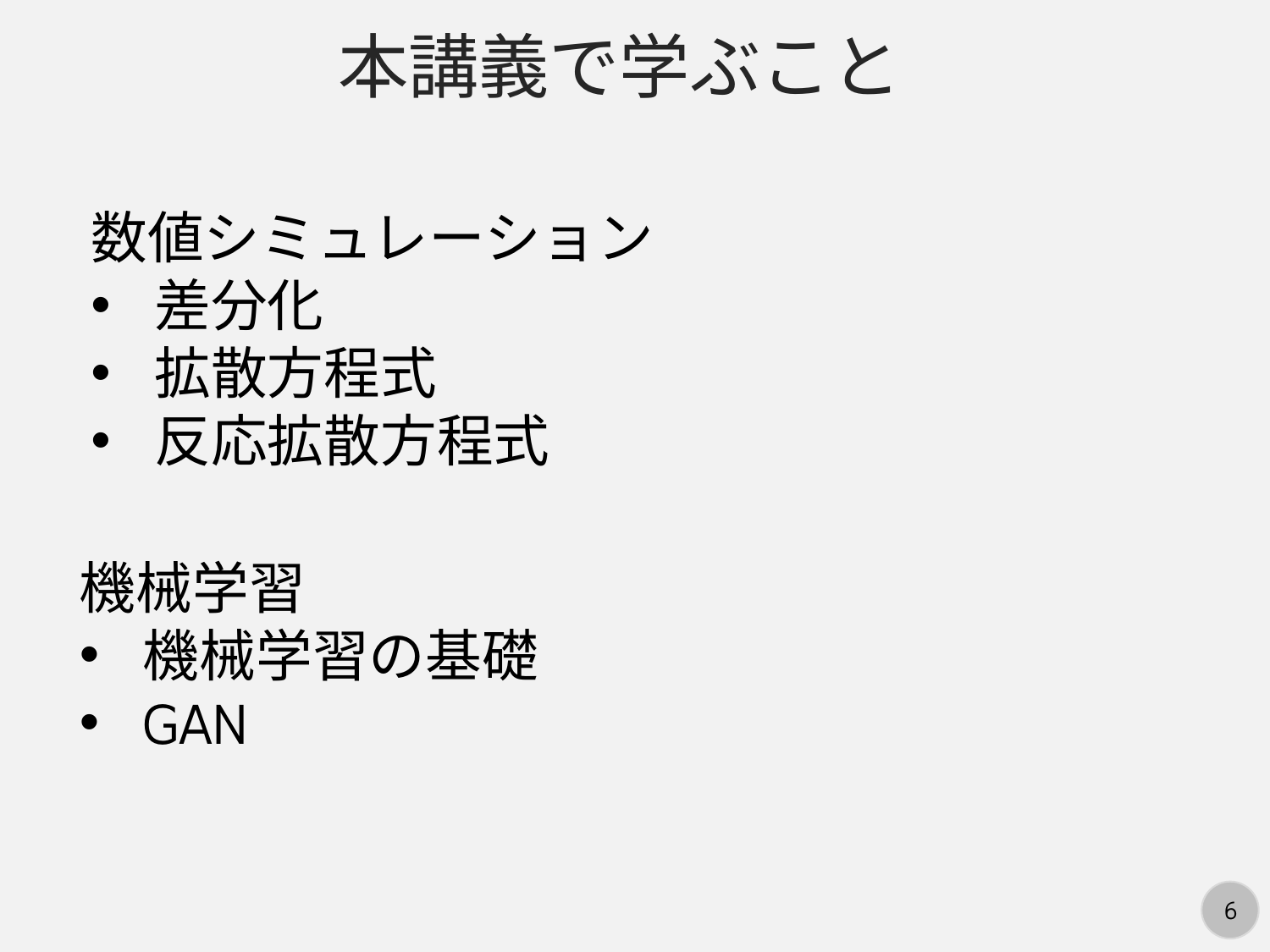

本講義で学ぶこと
数値シミュレーション
差分化
拡散方程式
反応拡散方程式
機械学習
機械学習の基礎
GAN